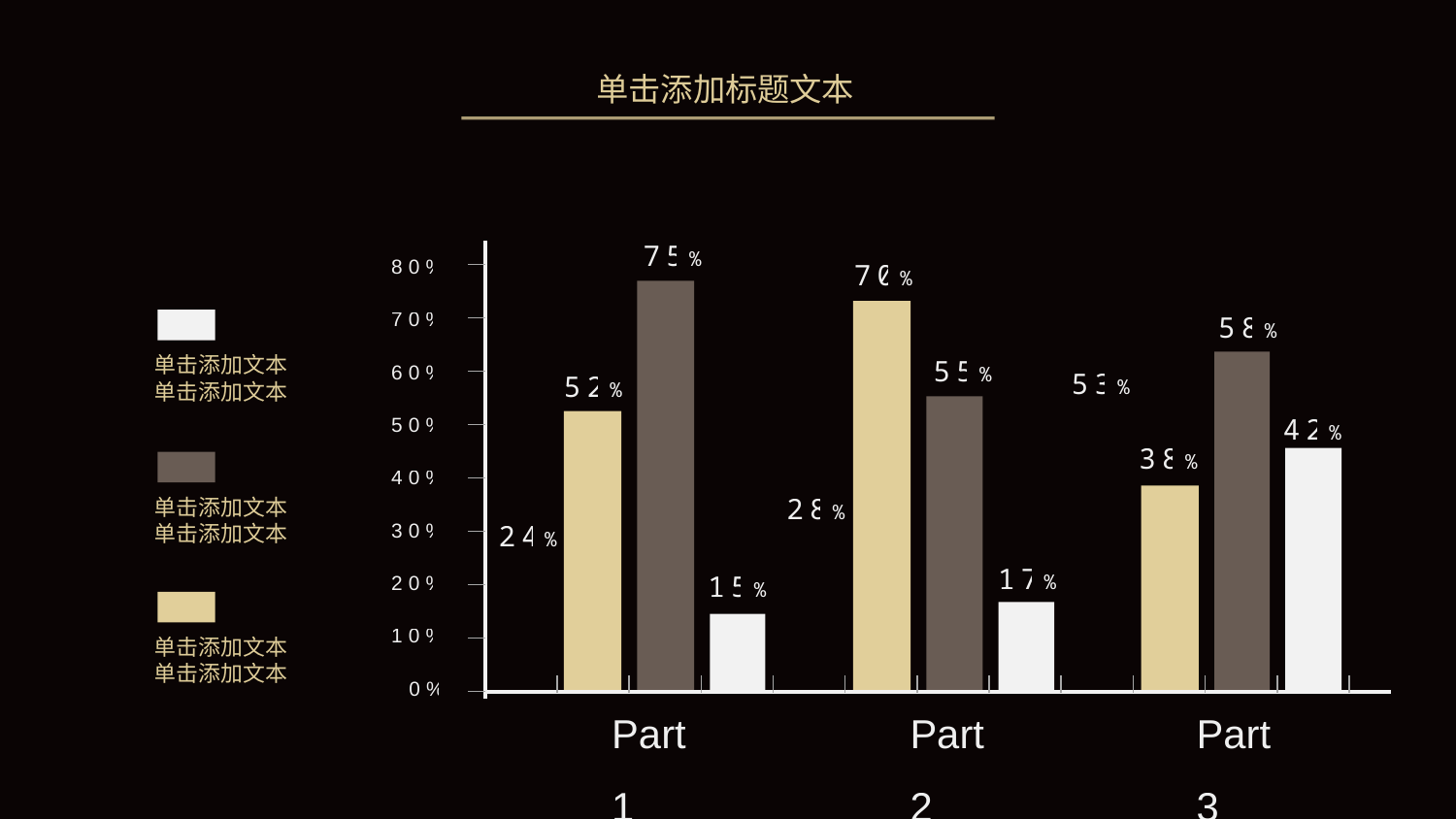

单击添加标题文本
75%
80%
70%

70%

58%
55%

60%
53%
52%

50%
42%

38%

40%
28%

30%
24%
17%
15%
20%

10%
0%

单击添加文本
单击添加文本

单击添加文本
单击添加文本

单击添加文本
单击添加文本
Part  1
Part  2
Part  3